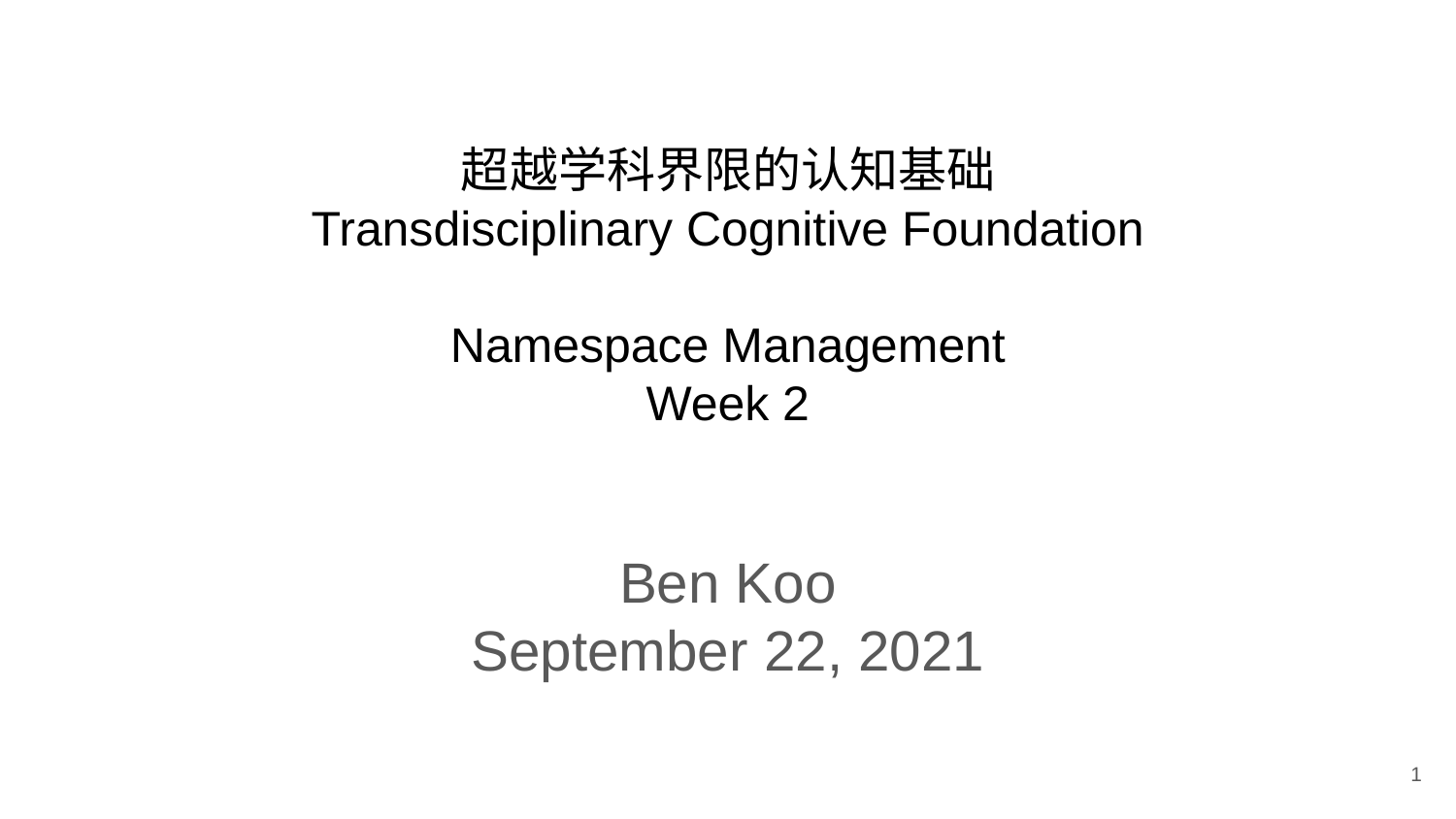

# 超越学科界限的认知基础 Transdisciplinary Cognitive Foundation Namespace Management Week 2
Ben Koo
September 22, 2021
1